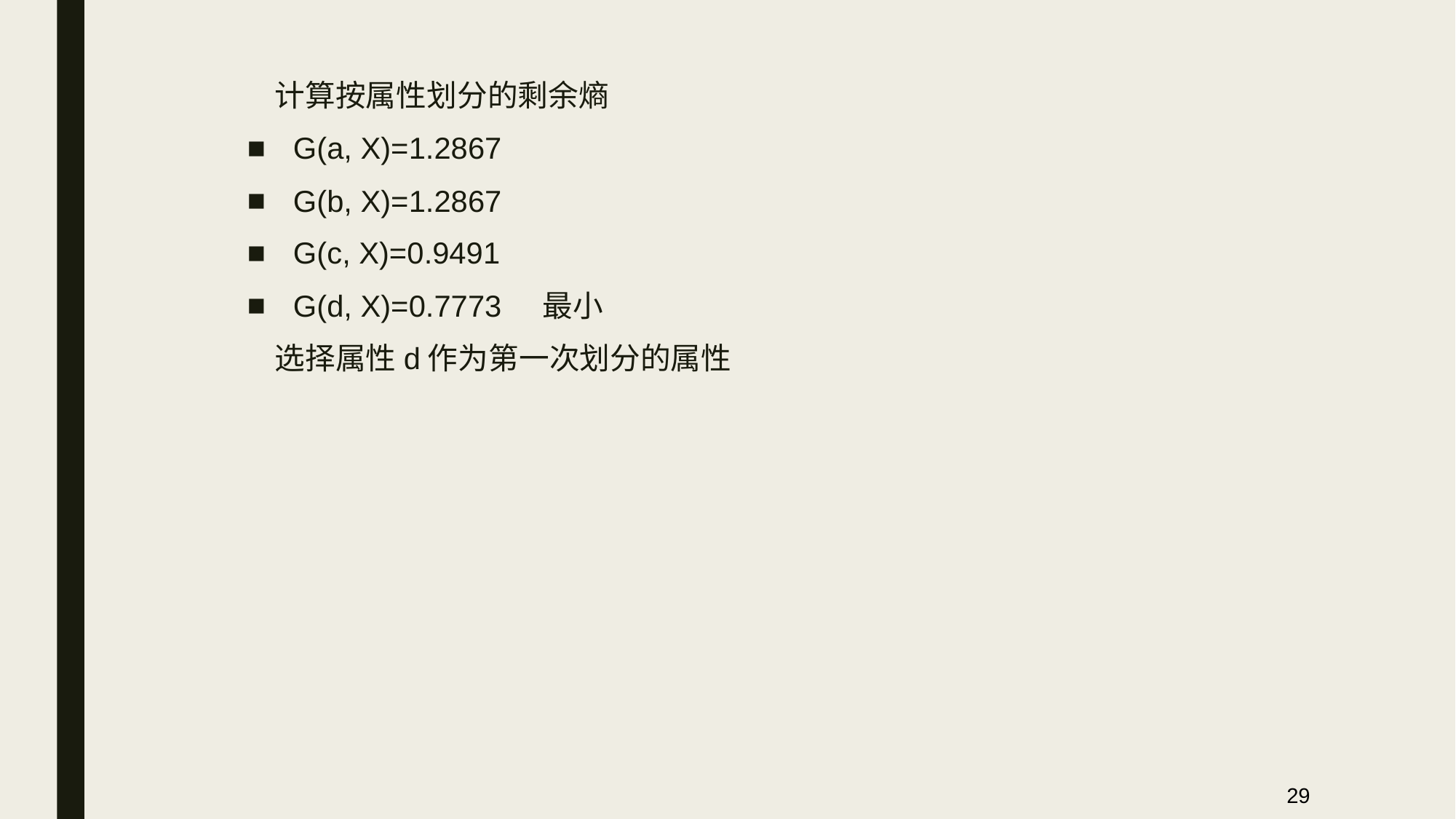

计算按属性划分的剩余熵
G(a, X)=1.2867
G(b, X)=1.2867
G(c, X)=0.9491
G(d, X)=0.7773    最小
   选择属性d作为第一次划分的属性

29